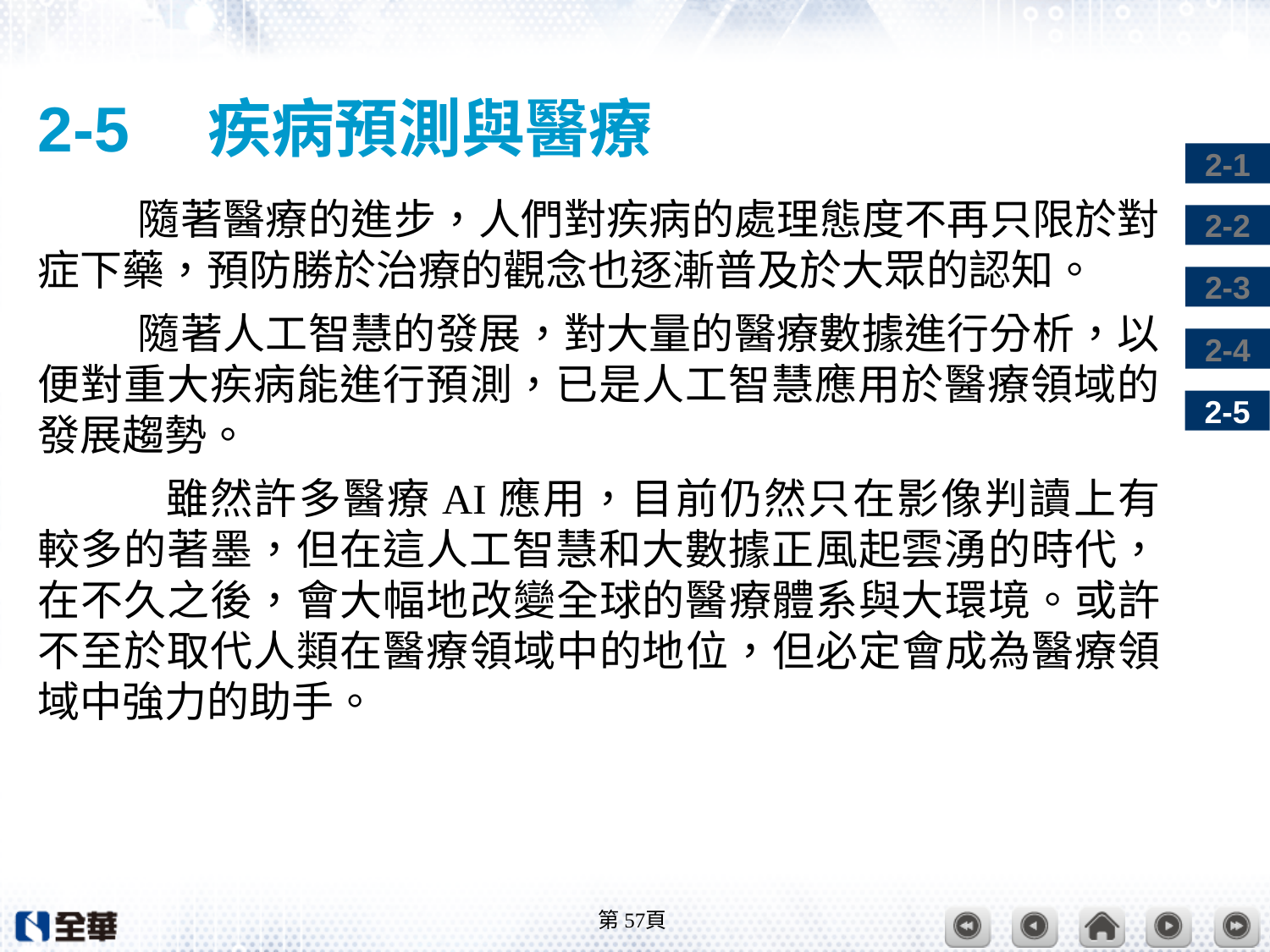

# 2-5　疾病預測與醫療
隨著醫療的進步，人們對疾病的處理態度不再只限於對症下藥，預防勝於治療的觀念也逐漸普及於大眾的認知。
隨著人工智慧的發展，對大量的醫療數據進行分析，以便對重大疾病能進行預測，已是人工智慧應用於醫療領域的發展趨勢。
	雖然許多醫療AI應用，目前仍然只在影像判讀上有較多的著墨，但在這人工智慧和大數據正風起雲湧的時代，在不久之後，會大幅地改變全球的醫療體系與大環境。或許不至於取代人類在醫療領域中的地位，但必定會成為醫療領域中強力的助手。